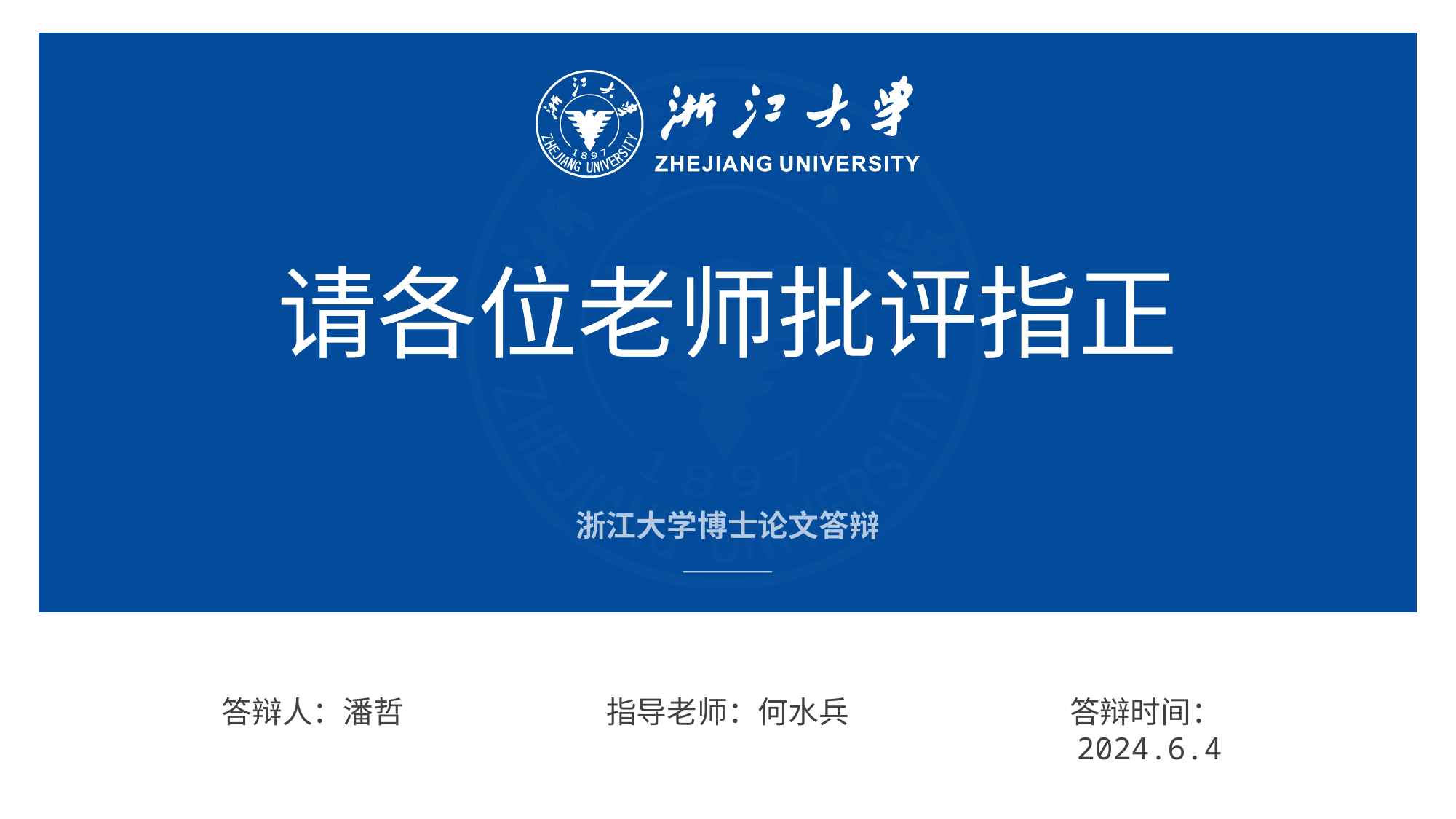

请各位老师批评指正
浙江大学博士论文答辩
答辩人：潘哲
指导老师：何水兵
答辩时间：2024.6.4